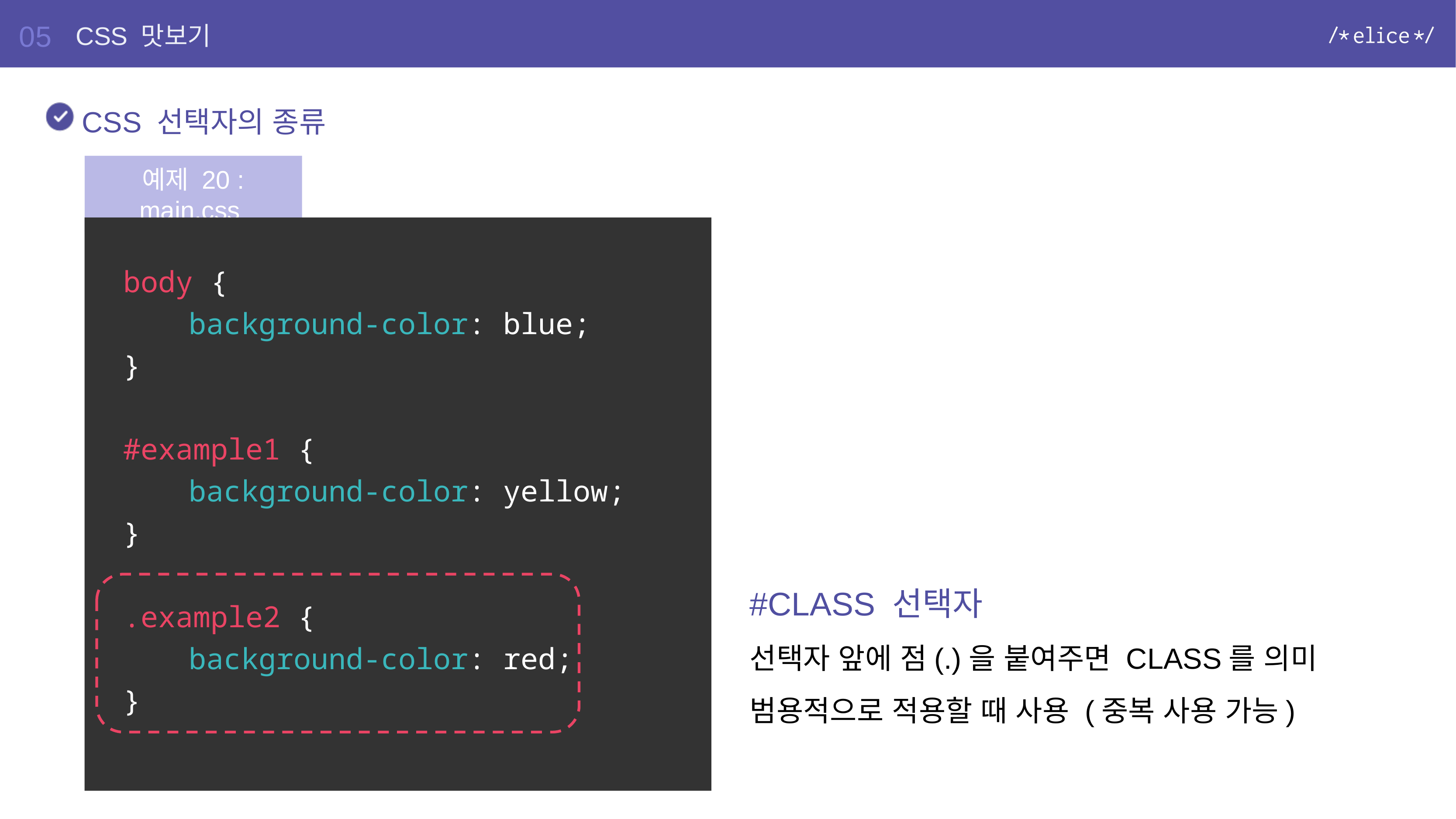

05
CSS 맛보기
CSS 선택자의 종류
예제 20 : main.css
body {
	background-color: blue;
}

#example1 {
	background-color: yellow;
}

.example2 {
	background-color: red;
}
#CLASS 선택자
선택자 앞에 점(.)을 붙여주면 CLASS를 의미
범용적으로 적용할 때 사용 (중복 사용 가능)